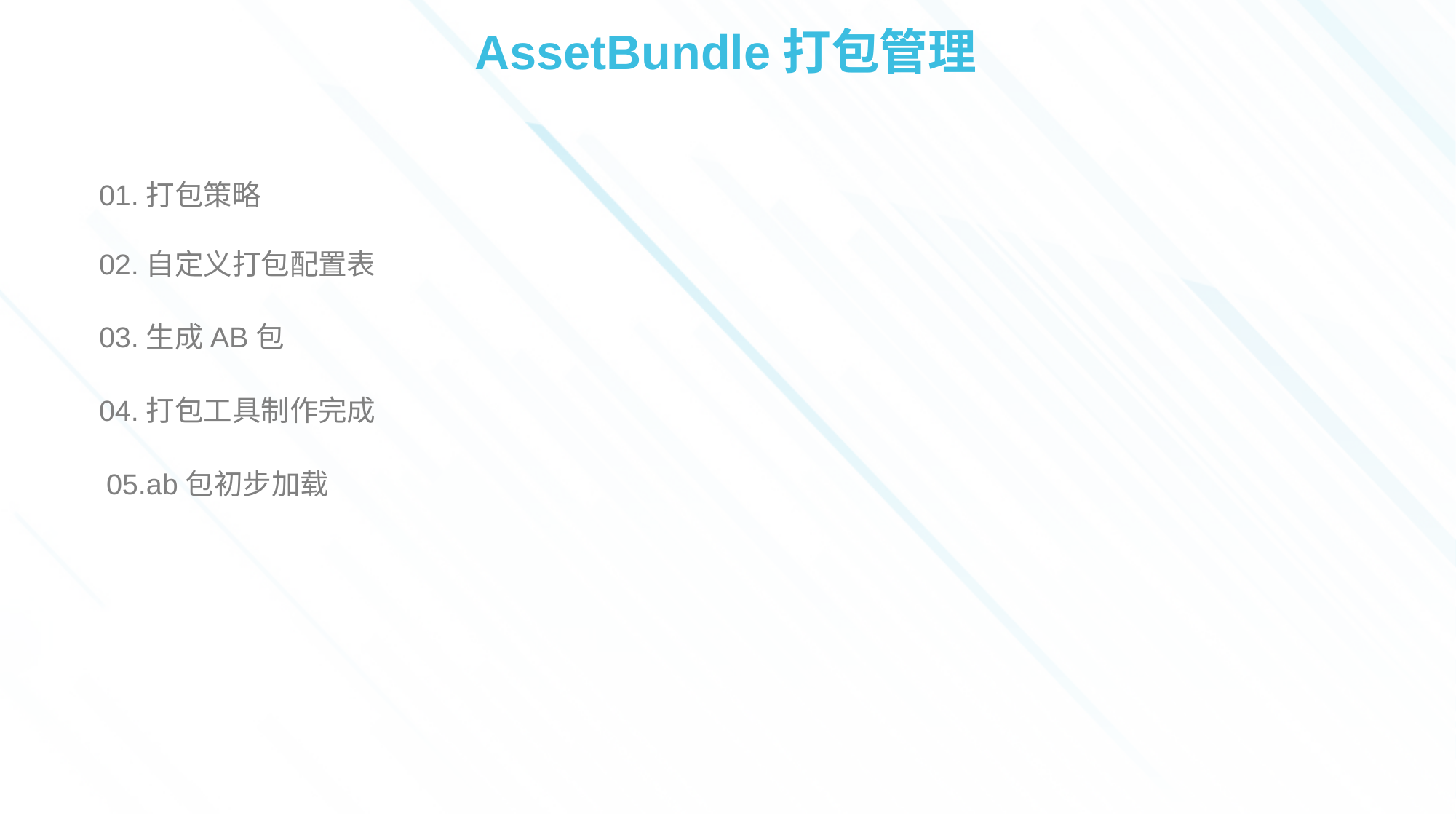

# AssetBundle打包管理
01.打包策略
02.自定义打包配置表
03.生成AB包
04.打包工具制作完成
05.ab包初步加载